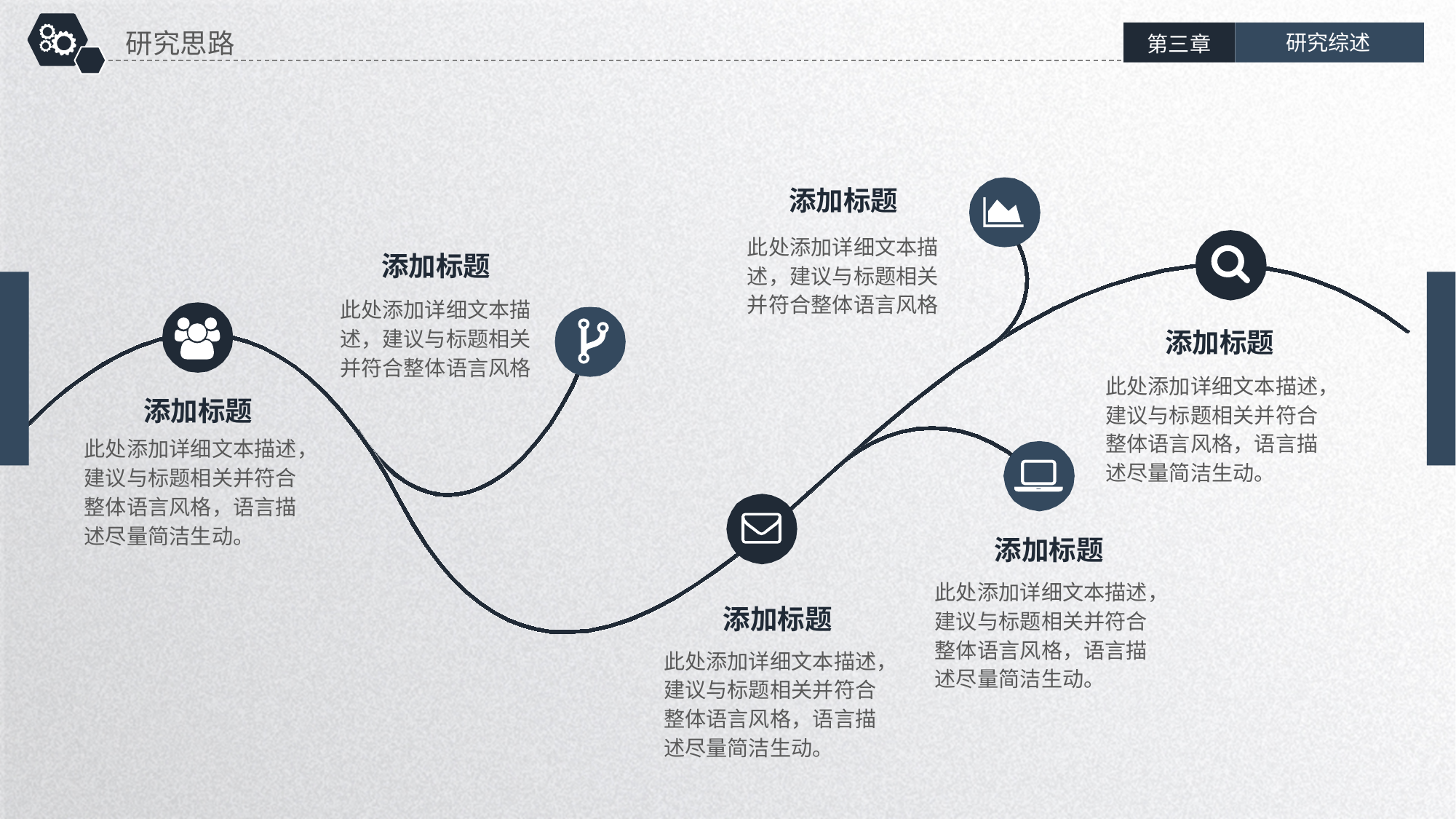

研究思路

研究综述
第三章

添加标题
此处添加详细文本描述，建议与标题相关并符合整体语言风格

添加标题
此处添加详细文本描述，建议与标题相关并符合整体语言风格

添加标题
此处添加详细文本描述，建议与标题相关并符合整体语言风格，语言描述尽量简洁生动。
添加标题
此处添加详细文本描述，建议与标题相关并符合整体语言风格，语言描述尽量简洁生动。

添加标题
此处添加详细文本描述，建议与标题相关并符合整体语言风格，语言描述尽量简洁生动。
添加标题
此处添加详细文本描述，建议与标题相关并符合整体语言风格，语言描述尽量简洁生动。
延时符